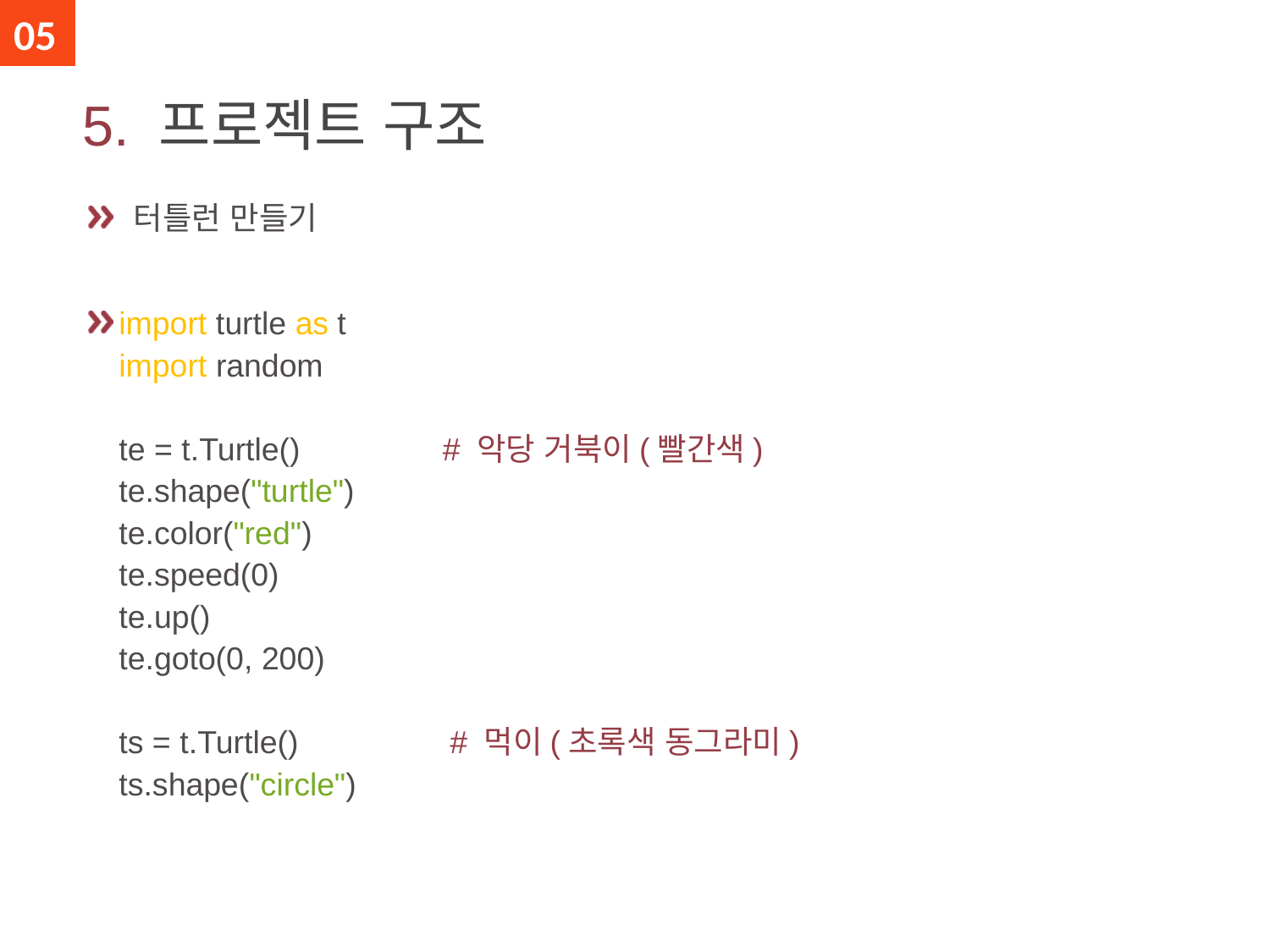

05
# 5. 프로젝트 구조
 터틀런 만들기

import turtle as t
import random
te = t.Turtle()                # 악당 거북이(빨간색)
te.shape("turtle")
te.color("red")
te.speed(0)
te.up()
te.goto(0, 200)
ts = t.Turtle()                 # 먹이(초록색 동그라미)
ts.shape("circle")